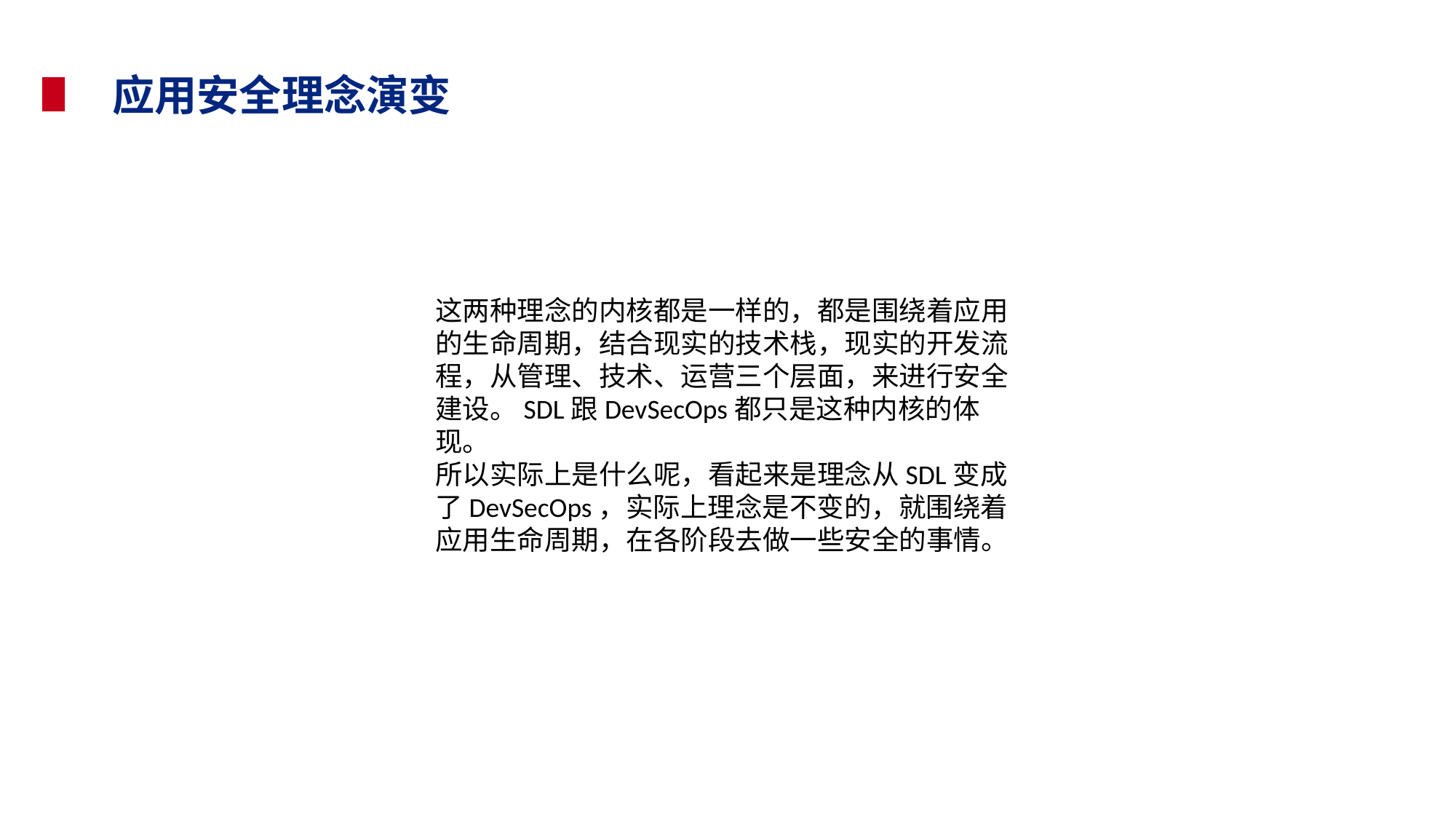

应用安全理念演变

这两种理念的内核都是一样的，都是围绕着应用的生命周期，结合现实的技术栈，现实的开发流程，从管理、技术、运营三个层面，来进行安全建设。SDL跟DevSecOps都只是这种内核的体现。所以实际上是什么呢，看起来是理念从SDL变成了DevSecOps，实际上理念是不变的，就围绕着应用生命周期，在各阶段去做一些安全的事情。